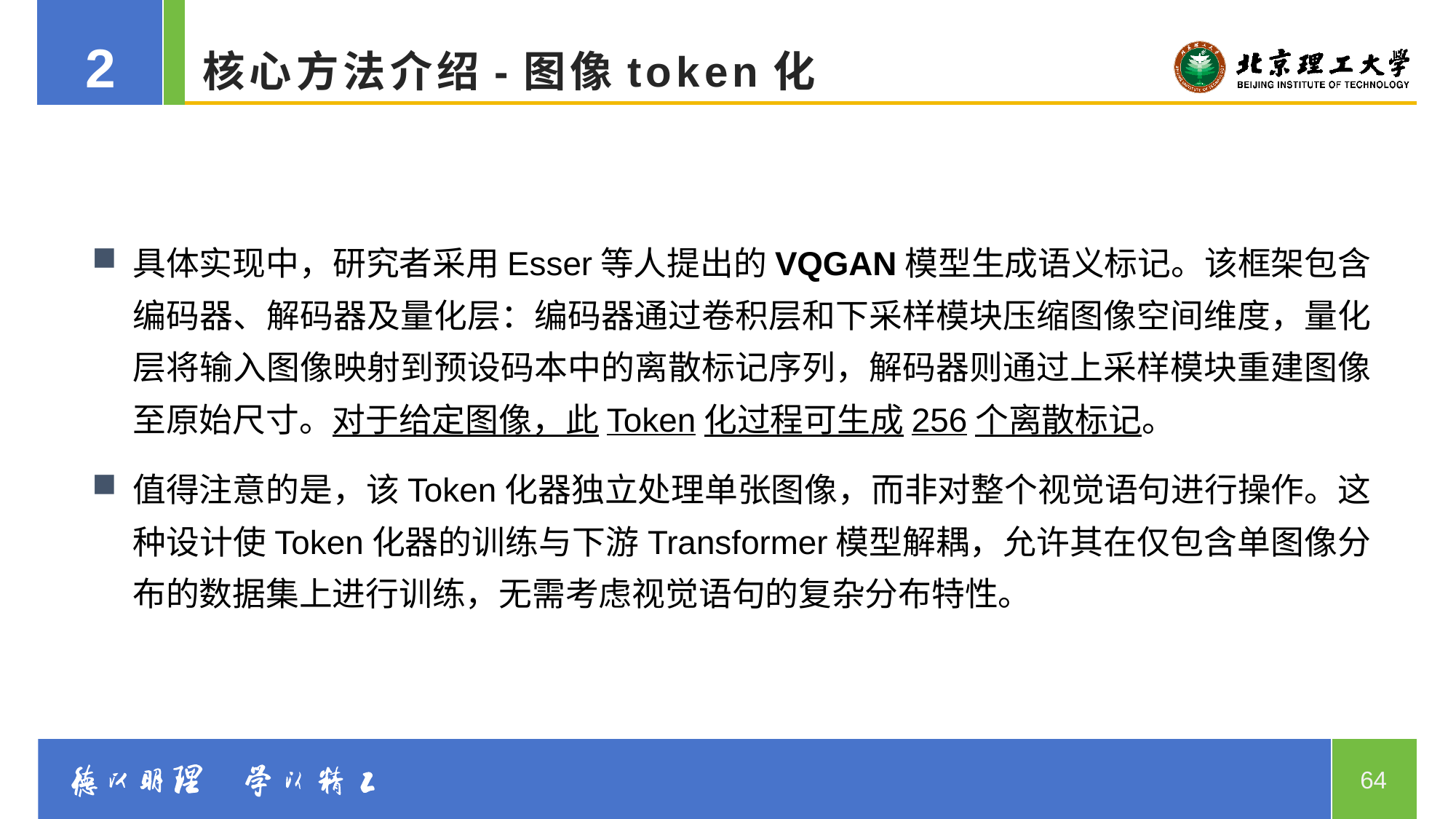

2
# 核心方法介绍-图像token化
具体实现中，研究者采用Esser等人提出的VQGAN模型生成语义标记。该框架包含编码器、解码器及量化层：编码器通过卷积层和下采样模块压缩图像空间维度，量化层将输入图像映射到预设码本中的离散标记序列，解码器则通过上采样模块重建图像至原始尺寸。对于给定图像，此Token化过程可生成256个离散标记。
值得注意的是，该Token化器独立处理单张图像，而非对整个视觉语句进行操作。这种设计使Token化器的训练与下游Transformer模型解耦，允许其在仅包含单图像分布的数据集上进行训练，无需考虑视觉语句的复杂分布特性。